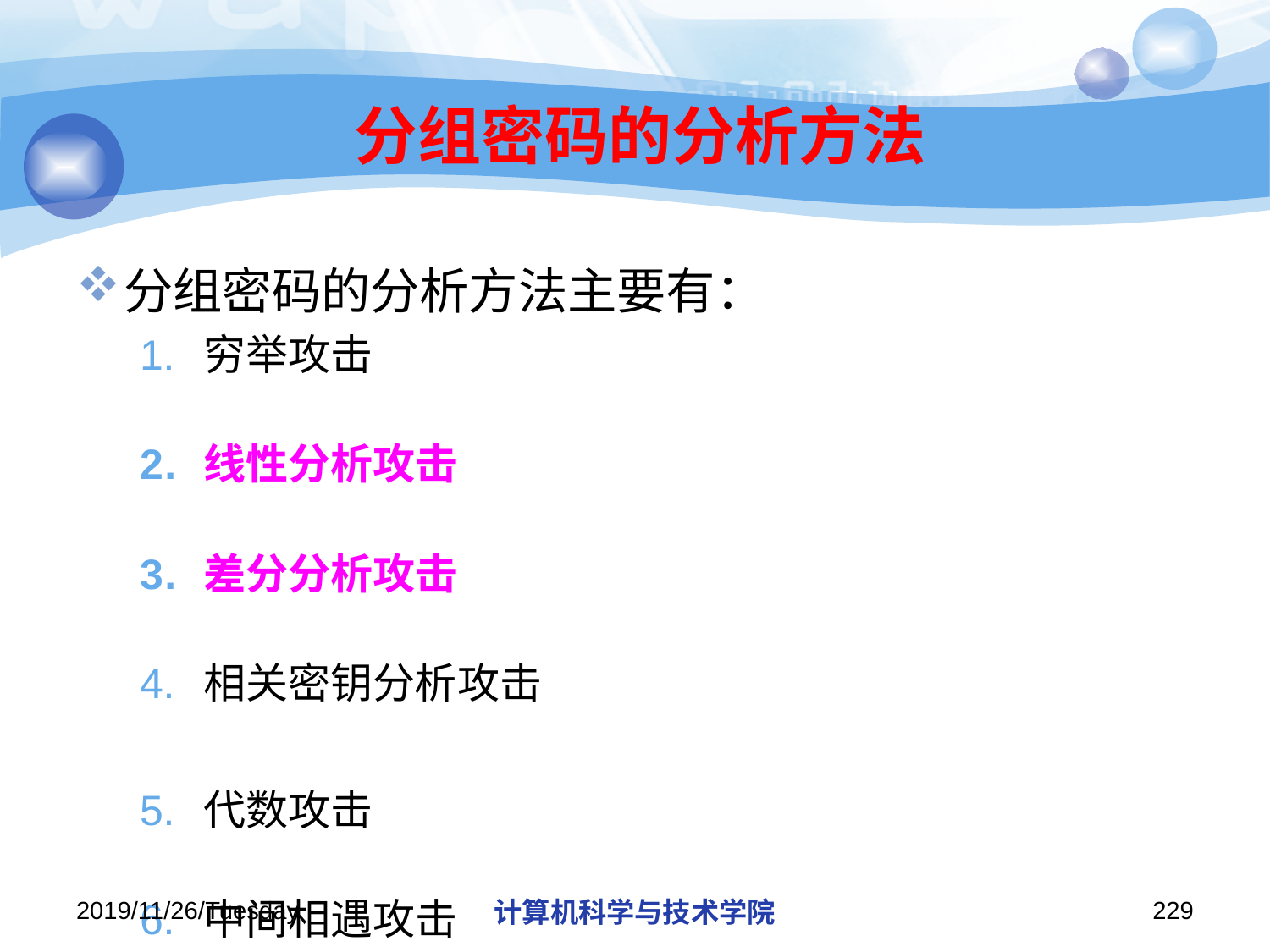

# 分组密码的分析方法
分组密码的分析方法主要有：
穷举攻击

线性分析攻击

差分分析攻击

相关密钥分析攻击

代数攻击

中间相遇攻击
2019/11/26/Tuesday
计算机科学与技术学院
229